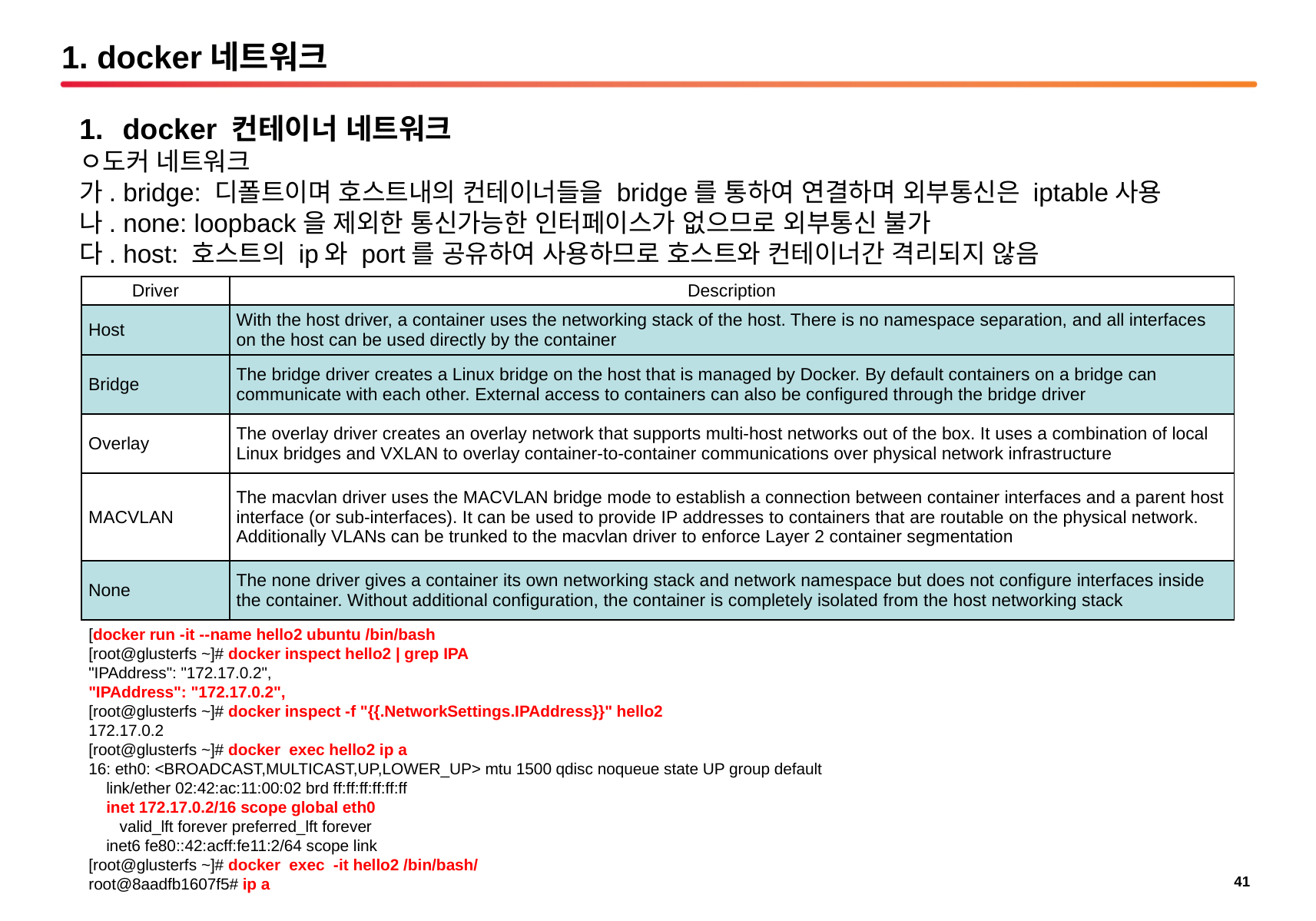

# 1. docker네트워크
docker 컨테이너 네트워크
ㅇ도커 네트워크
가. bridge: 디폴트이며 호스트내의 컨테이너들을 bridge를 통하여 연결하며 외부통신은 iptable사용
나. none: loopback을 제외한 통신가능한 인터페이스가 없으므로 외부통신 불가
다. host: 호스트의 ip와 port를 공유하여 사용하므로 호스트와 컨테이너간 격리되지 않음

| Driver | Description |
| --- | --- |
| Host | With the host driver, a container uses the networking stack of the host. There is no namespace separation, and all interfaces on the host can be used directly by the container |
| Bridge | The bridge driver creates a Linux bridge on the host that is managed by Docker. By default containers on a bridge can communicate with each other. External access to containers can also be configured through the bridge driver |
| Overlay | The overlay driver creates an overlay network that supports multi-host networks out of the box. It uses a combination of local Linux bridges and VXLAN to overlay container-to-container communications over physical network infrastructure |
| MACVLAN | The macvlan driver uses the MACVLAN bridge mode to establish a connection between container interfaces and a parent host interface (or sub-interfaces). It can be used to provide IP addresses to containers that are routable on the physical network. Additionally VLANs can be trunked to the macvlan driver to enforce Layer 2 container segmentation |
| None | The none driver gives a container its own networking stack and network namespace but does not configure interfaces inside the container. Without additional configuration, the container is completely isolated from the host networking stack |
[docker run -it --name hello2 ubuntu /bin/bash
[root@glusterfs ~]# docker inspect hello2 | grep IPA
"IPAddress": "172.17.0.2",
"IPAddress": "172.17.0.2",
[root@glusterfs ~]# docker inspect -f "{{.NetworkSettings.IPAddress}}" hello2
172.17.0.2
[root@glusterfs ~]# docker  exec hello2 ip a
16: eth0: <BROADCAST,MULTICAST,UP,LOWER_UP> mtu 1500 qdisc noqueue state UP group default
    link/ether 02:42:ac:11:00:02 brd ff:ff:ff:ff:ff:ff
    inet 172.17.0.2/16 scope global eth0
       valid_lft forever preferred_lft forever
    inet6 fe80::42:acff:fe11:2/64 scope link
[root@glusterfs ~]# docker  exec  -it hello2 /bin/bash/
root@8aadfb1607f5# ip a